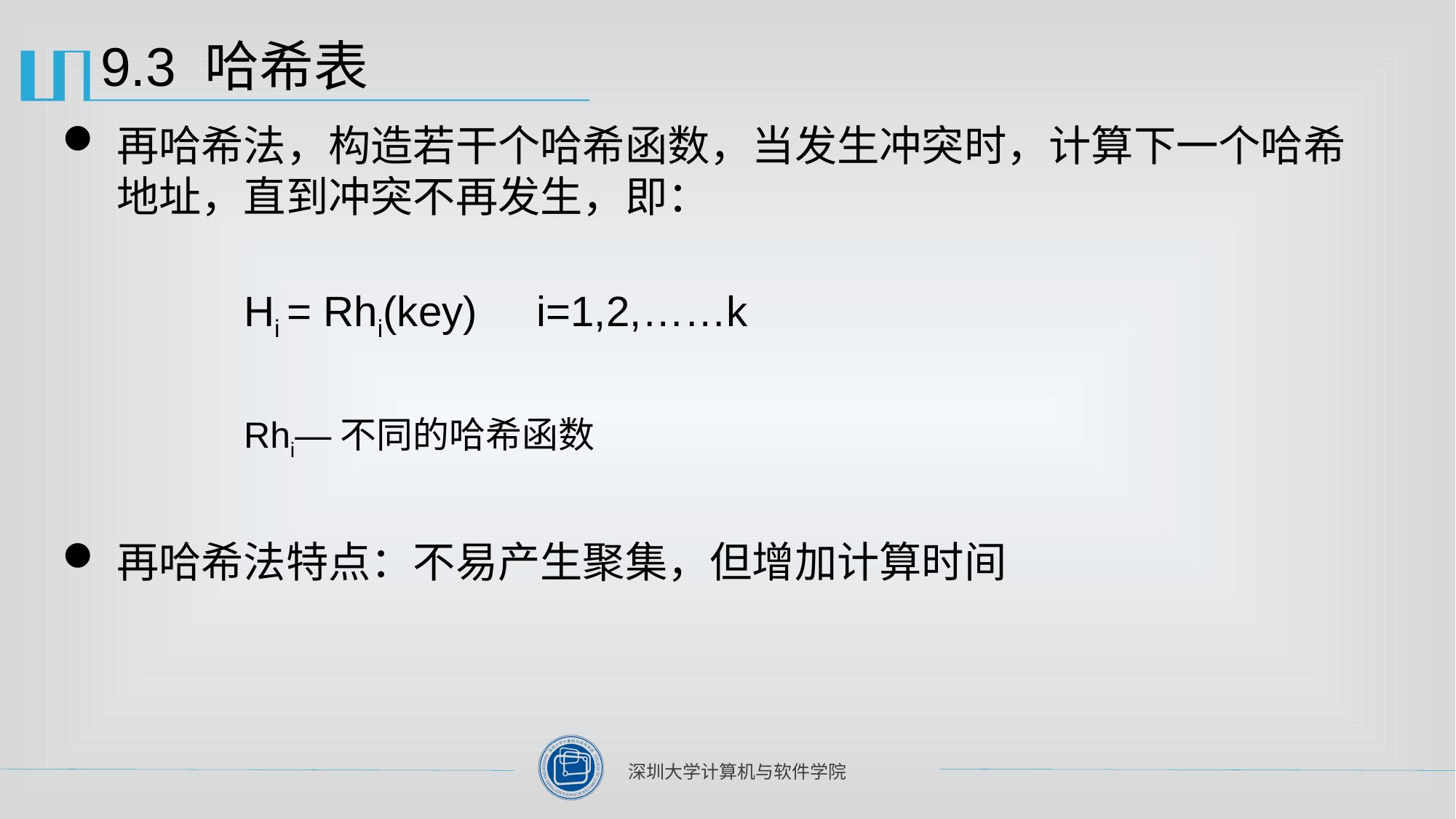

# 9.3 哈希表
再哈希法，构造若干个哈希函数，当发生冲突时，计算下一个哈希地址，直到冲突不再发生，即：
		Hi = Rhi(key)     i=1,2,……k
		Rhi—不同的哈希函数

再哈希法特点：不易产生聚集，但增加计算时间

133